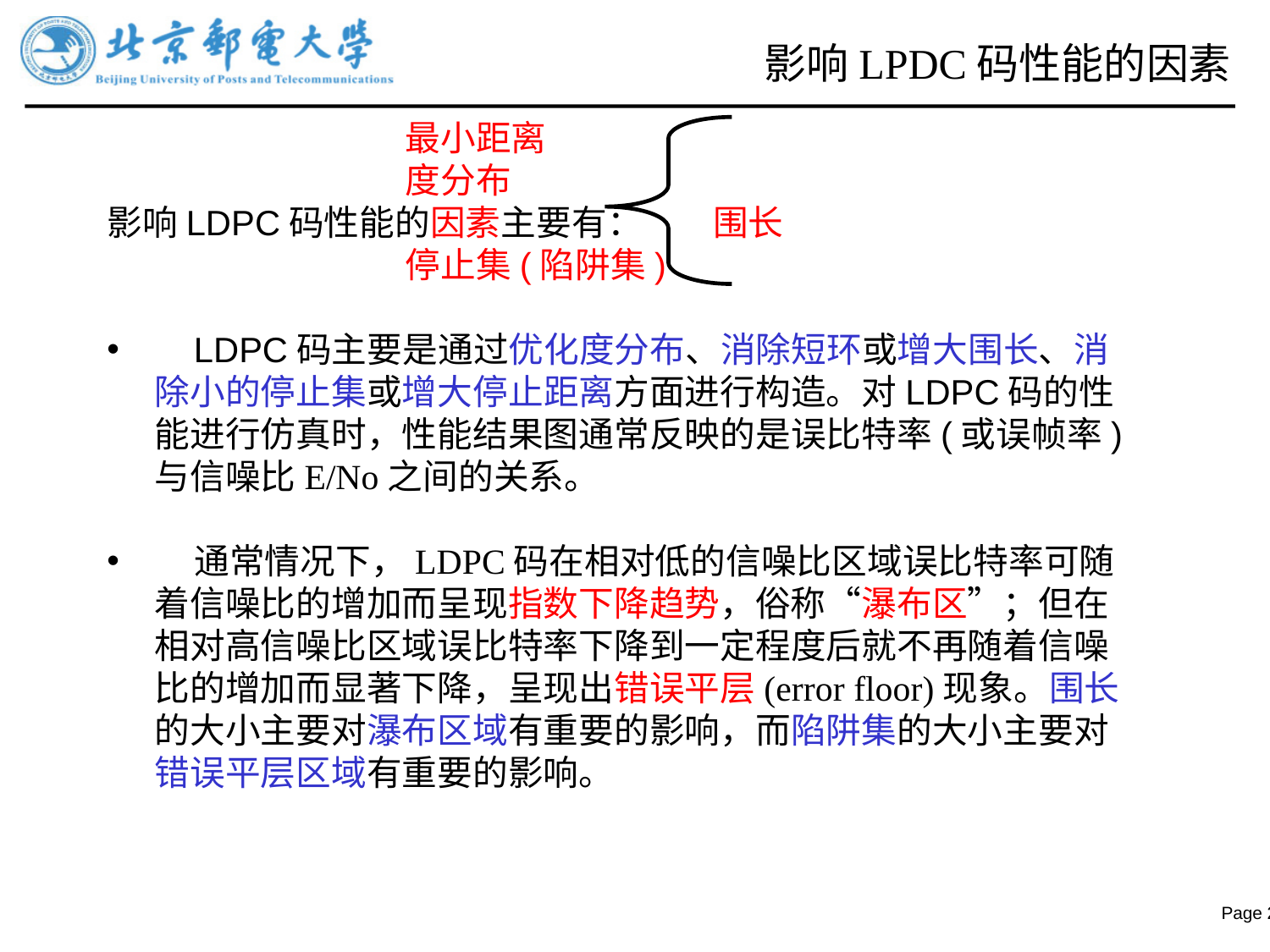

# 影响LPDC码性能的因素
                                     最小距离
                                     度分布
影响LDPC码性能的因素主要有：         围长
                                     停止集(陷阱集)

    LDPC码主要是通过优化度分布、消除短环或增大围长、消除小的停止集或增大停止距离方面进行构造。对LDPC码的性能进行仿真时，性能结果图通常反映的是误比特率(或误帧率)与信噪比E/No之间的关系。

    通常情况下，LDPC码在相对低的信噪比区域误比特率可随着信噪比的增加而呈现指数下降趋势，俗称“瀑布区”；但在相对高信噪比区域误比特率下降到一定程度后就不再随着信噪比的增加而显著下降，呈现出错误平层(error floor)现象。围长的大小主要对瀑布区域有重要的影响，而陷阱集的大小主要对错误平层区域有重要的影响。